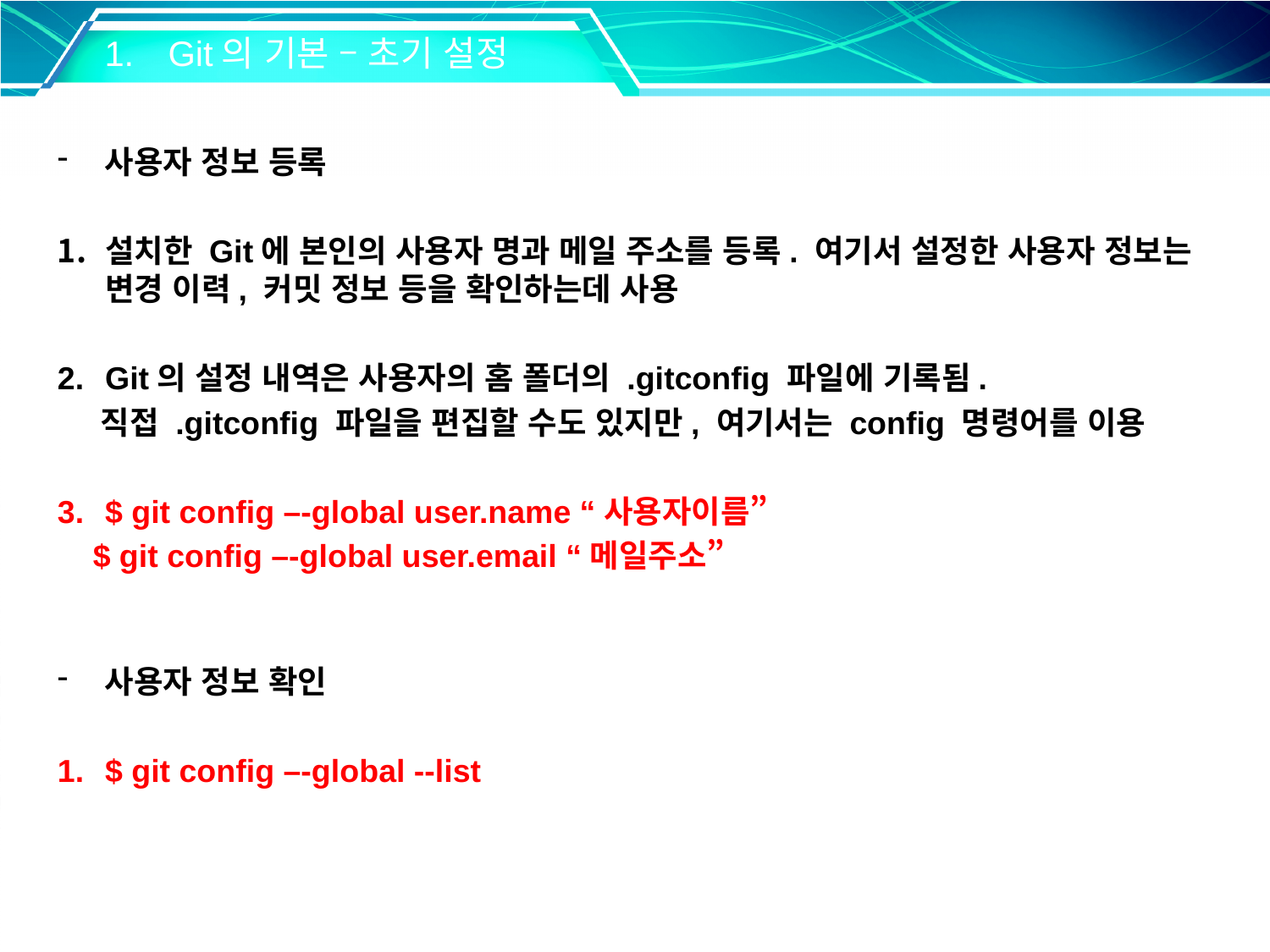

Git의 기본 – 초기 설정
사용자 정보 등록

설치한 Git에 본인의 사용자 명과 메일 주소를 등록. 여기서 설정한 사용자 정보는 변경 이력, 커밋 정보 등을 확인하는데 사용

Git의 설정 내역은 사용자의 홈 폴더의 .gitconfig 파일에 기록됨.
    직접 .gitconfig 파일을 편집할 수도 있지만, 여기서는 config 명령어를 이용

$ git config –-global user.name “사용자이름”
    $ git config –-global user.email “메일주소”
사용자 정보 확인

$ git config –-global --list